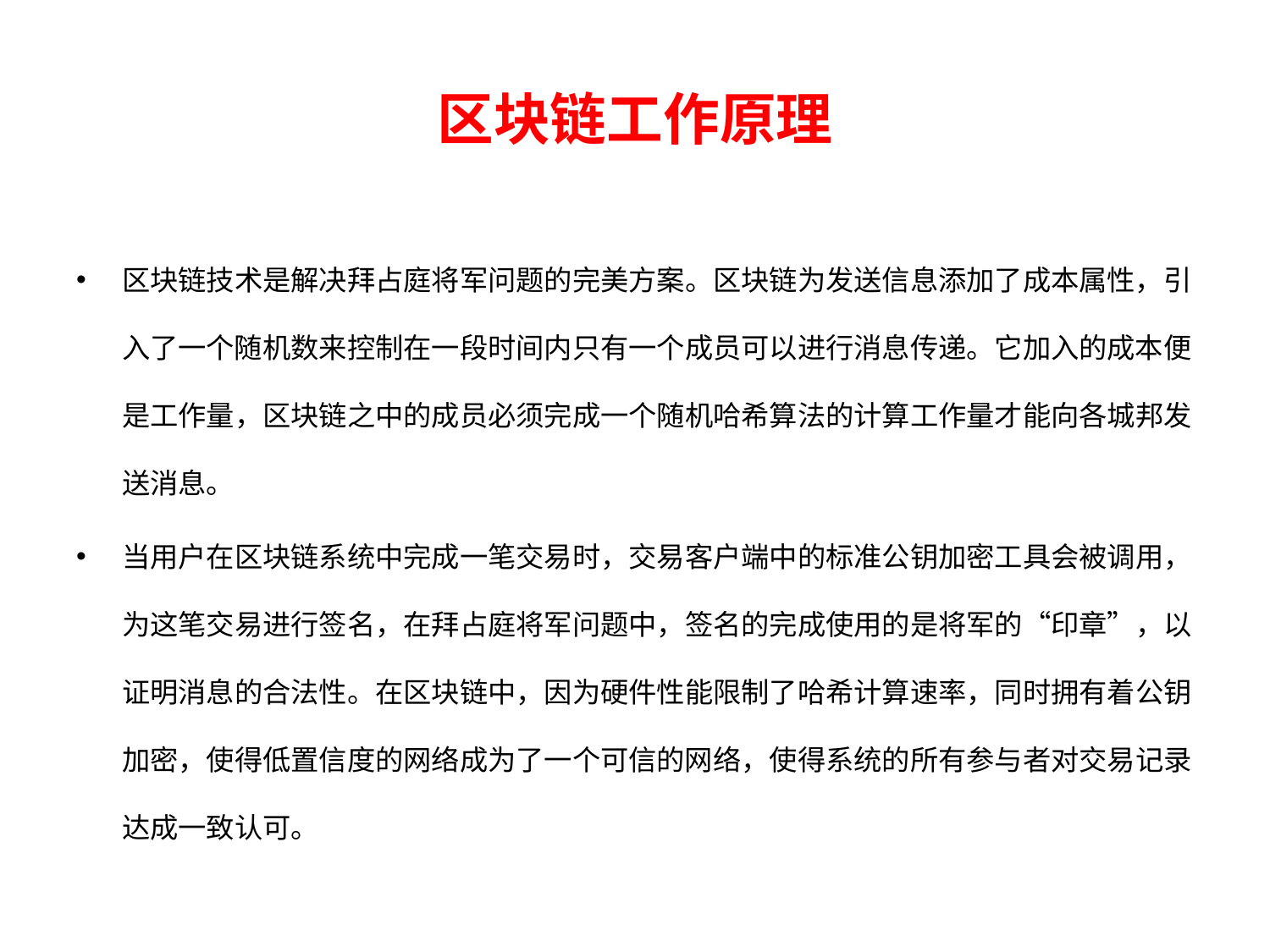

# 区块链工作原理
区块链技术是解决拜占庭将军问题的完美方案。区块链为发送信息添加了成本属性，引入了一个随机数来控制在一段时间内只有一个成员可以进行消息传递。它加入的成本便是工作量，区块链之中的成员必须完成一个随机哈希算法的计算工作量才能向各城邦发送消息。
当用户在区块链系统中完成一笔交易时，交易客户端中的标准公钥加密工具会被调用，为这笔交易进行签名，在拜占庭将军问题中，签名的完成使用的是将军的“印章”，以证明消息的合法性。在区块链中，因为硬件性能限制了哈希计算速率，同时拥有着公钥加密，使得低置信度的网络成为了一个可信的网络，使得系统的所有参与者对交易记录达成一致认可。